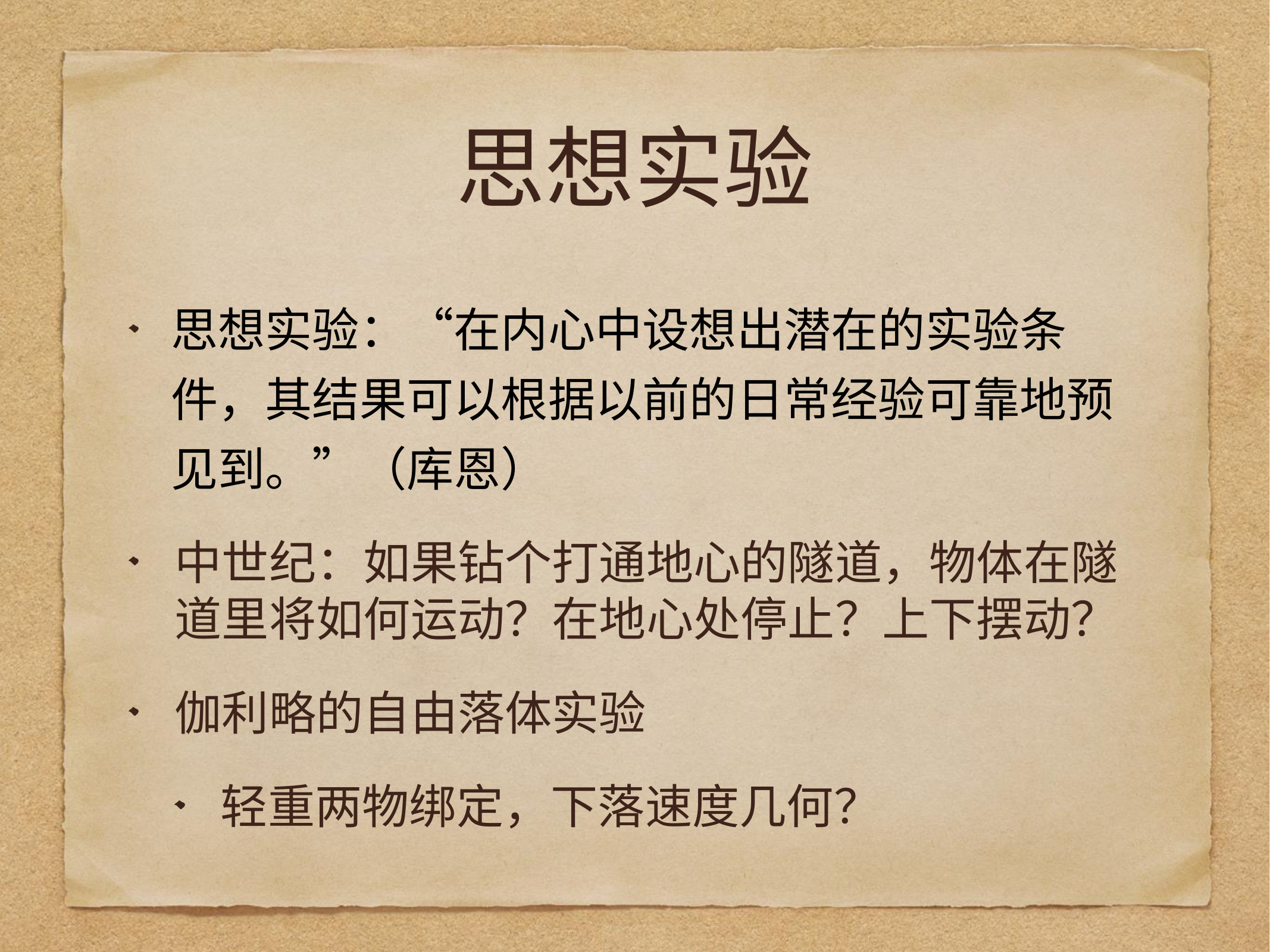

# 思想实验
思想实验：“在内心中设想出潜在的实验条件，其结果可以根据以前的日常经验可靠地预见到。”（库恩）
中世纪：如果钻个打通地心的隧道，物体在隧道里将如何运动？在地心处停止？上下摆动？
伽利略的自由落体实验
轻重两物绑定，下落速度几何？